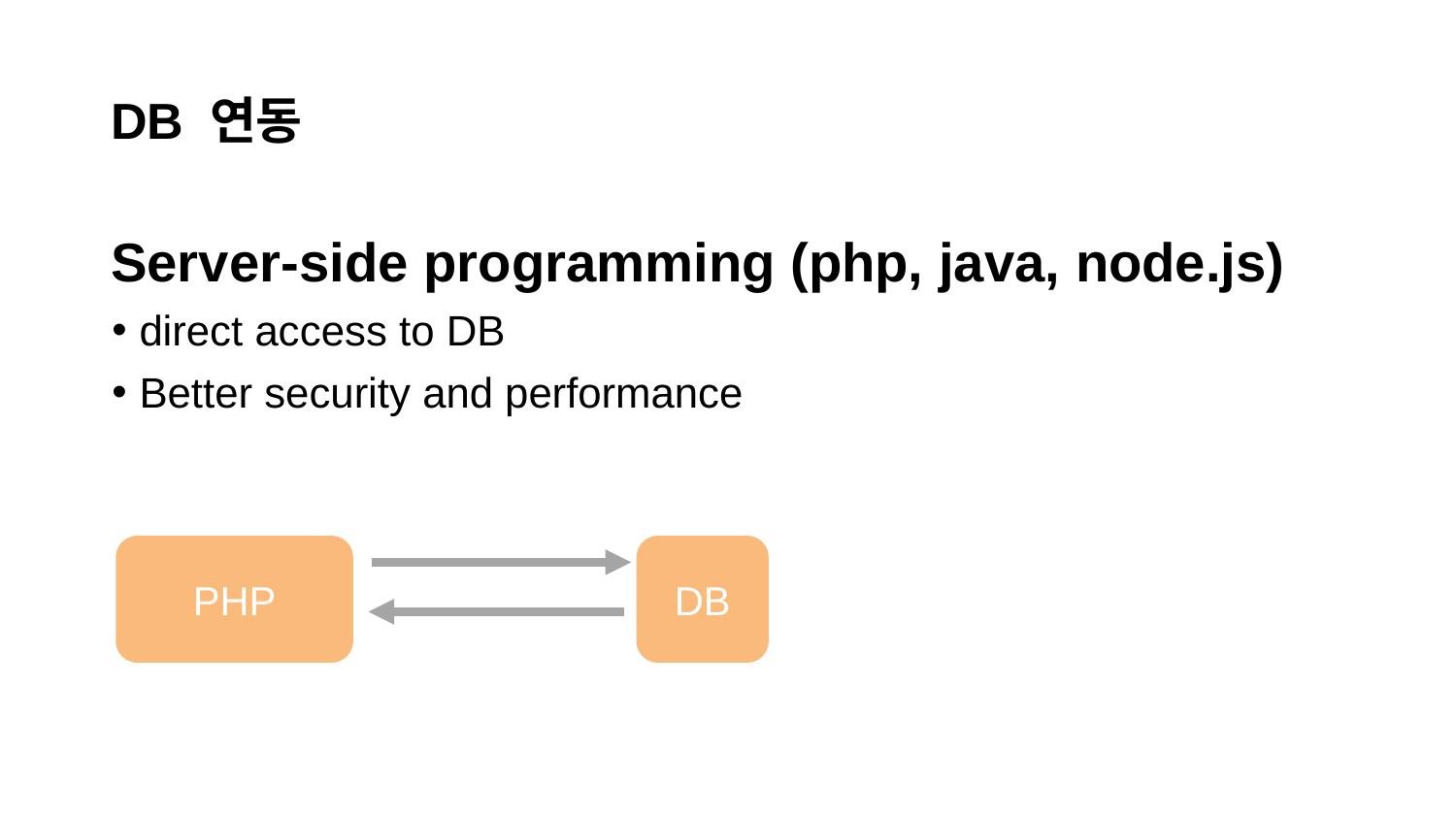

# DB 연동
Server-side programming (php, java, node.js)
direct access to DB
Better security and performance
PHP
DB